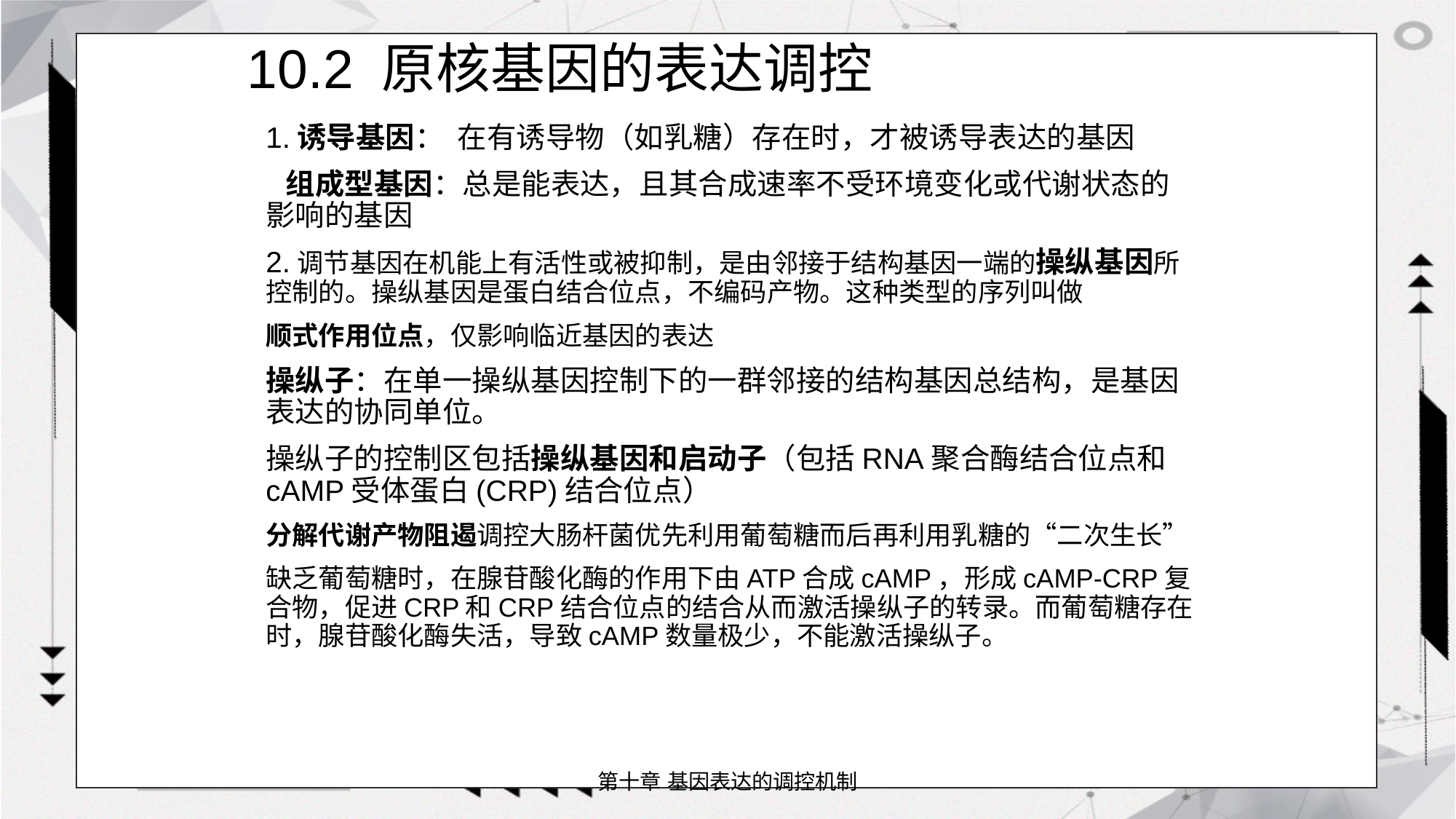

# 10.2 原核基因的表达调控
1.诱导基因：  在有诱导物（如乳糖）存在时，才被诱导表达的基因
  组成型基因：总是能表达，且其合成速率不受环境变化或代谢状态的影响的基因
2.调节基因在机能上有活性或被抑制，是由邻接于结构基因一端的操纵基因所控制的。操纵基因是蛋白结合位点，不编码产物。这种类型的序列叫做
顺式作用位点，仅影响临近基因的表达
操纵子：在单一操纵基因控制下的一群邻接的结构基因总结构，是基因表达的协同单位。
操纵子的控制区包括操纵基因和启动子（包括RNA聚合酶结合位点和cAMP受体蛋白(CRP)结合位点）
分解代谢产物阻遏调控大肠杆菌优先利用葡萄糖而后再利用乳糖的“二次生长”
缺乏葡萄糖时，在腺苷酸化酶的作用下由ATP合成cAMP，形成cAMP-CRP复合物，促进CRP和CRP结合位点的结合从而激活操纵子的转录。而葡萄糖存在时，腺苷酸化酶失活，导致cAMP数量极少，不能激活操纵子。

第十章 基因表达的调控机制